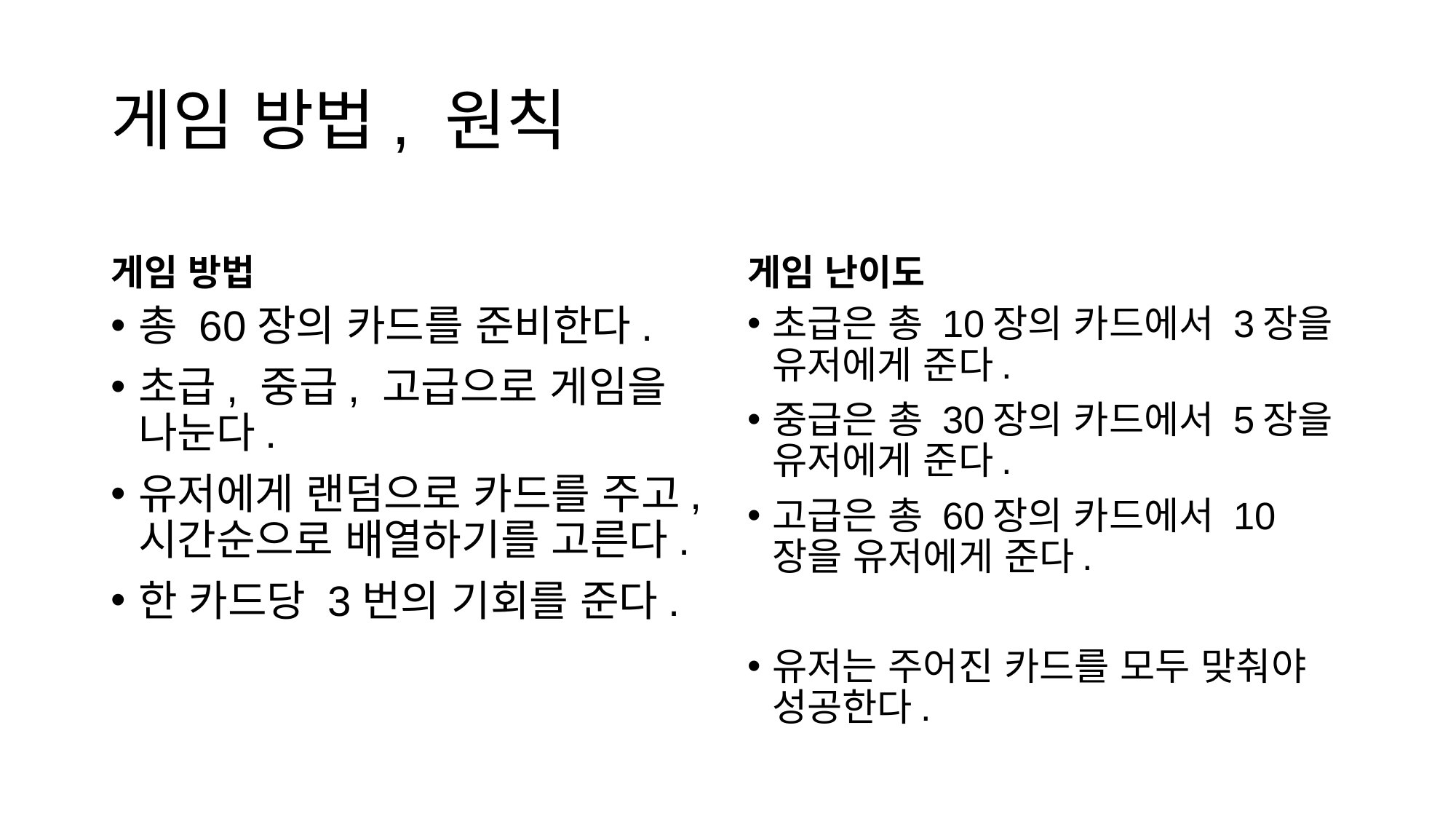

# 게임 방법, 원칙
게임 방법
게임 난이도
총 60장의 카드를 준비한다.
초급, 중급, 고급으로 게임을 나눈다.
유저에게 랜덤으로 카드를 주고, 시간순으로 배열하기를 고른다.
한 카드당 3번의 기회를 준다.
초급은 총 10장의 카드에서 3장을 유저에게 준다.
중급은 총 30장의 카드에서 5장을 유저에게 준다.
고급은 총 60장의 카드에서 10장을 유저에게 준다.

유저는 주어진 카드를 모두 맞춰야 성공한다.